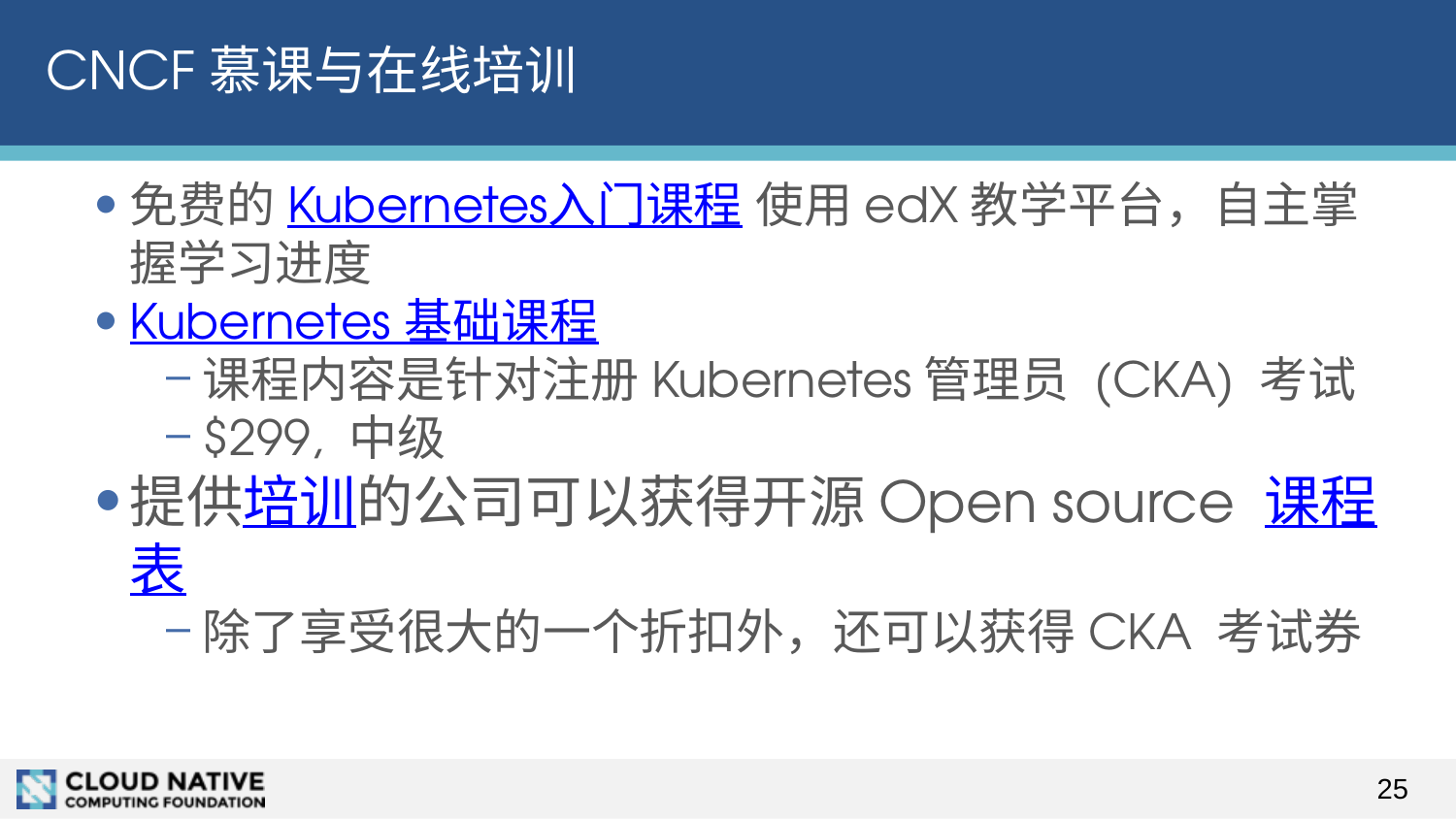

# CNCF慕课与在线培训
免费的Kubernetes入门课程 使用edX教学平台，自主掌握学习进度
Kubernetes 基础课程
课程内容是针对注册Kubernetes管理员 (CKA) 考试
$299, 中级
提供培训的公司可以获得开源Open source 课程表
除了享受很大的一个折扣外，还可以获得CKA 考试券
25